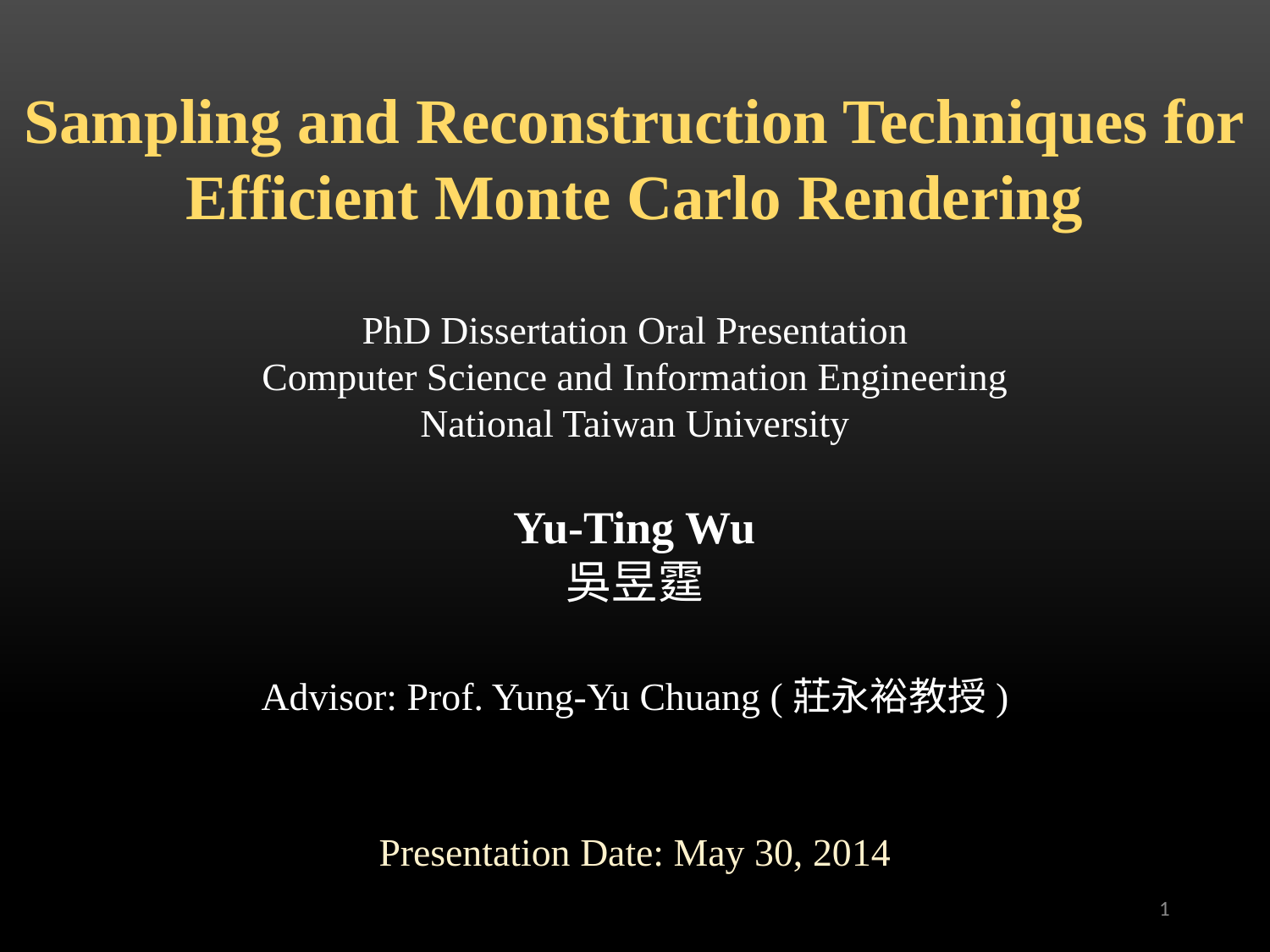

Sampling and Reconstruction Techniques for
Efficient Monte Carlo Rendering
PhD Dissertation Oral Presentation
Computer Science and Information Engineering
National Taiwan University
Yu-Ting Wu
吳昱霆
Advisor: Prof. Yung-Yu Chuang (莊永裕教授)
Presentation Date: May 30, 2014
1